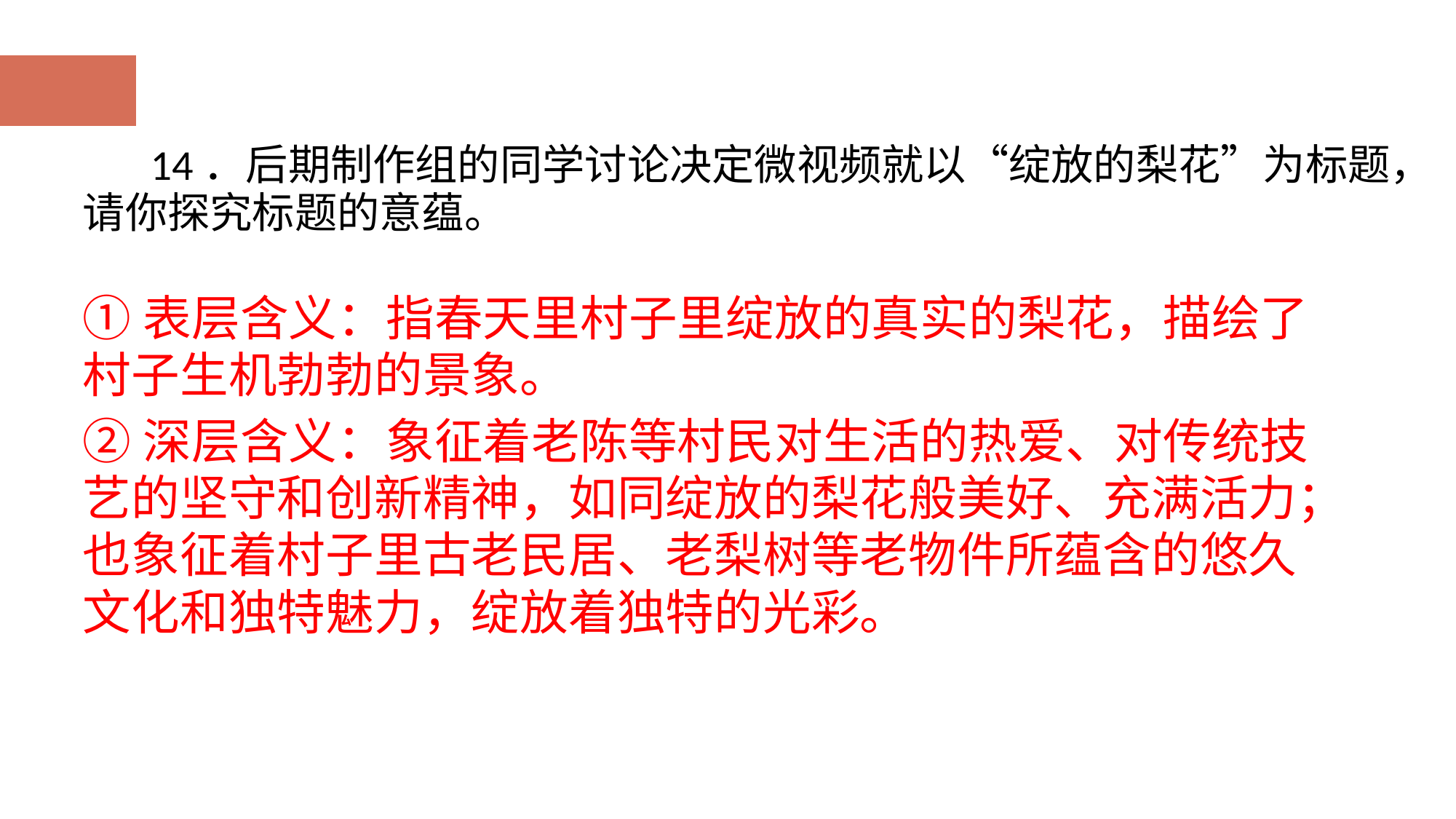

14．后期制作组的同学讨论决定微视频就以“绽放的梨花”为标题，请你探究标题的意蕴。
①表层含义：指春天里村子里绽放的真实的梨花，描绘了村子生机勃勃的景象。
②深层含义：象征着老陈等村民对生活的热爱、对传统技艺的坚守和创新精神，如同绽放的梨花般美好、充满活力；也象征着村子里古老民居、老梨树等老物件所蕴含的悠久文化和独特魅力，绽放着独特的光彩。